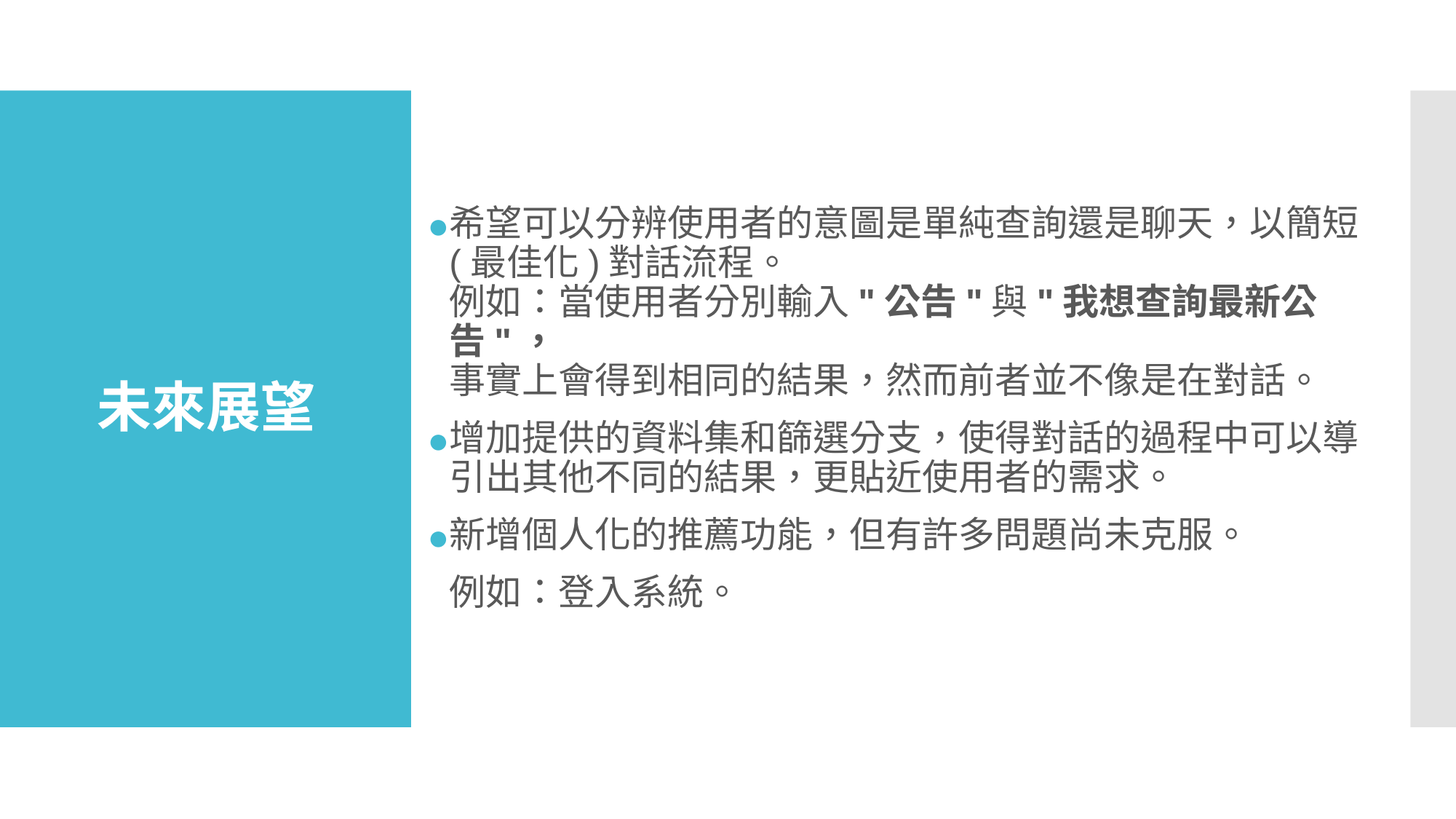

希望可以分辨使用者的意圖是單純查詢還是聊天，以簡短(最佳化)對話流程。
例如：當使用者分別輸入"公告"與"我想查詢最新公告"，
事實上會得到相同的結果，然而前者並不像是在對話。
增加提供的資料集和篩選分支，使得對話的過程中可以導引出其他不同的結果，更貼近使用者的需求。
新增個人化的推薦功能，但有許多問題尚未克服。
例如：登入系統。
# 未來展望